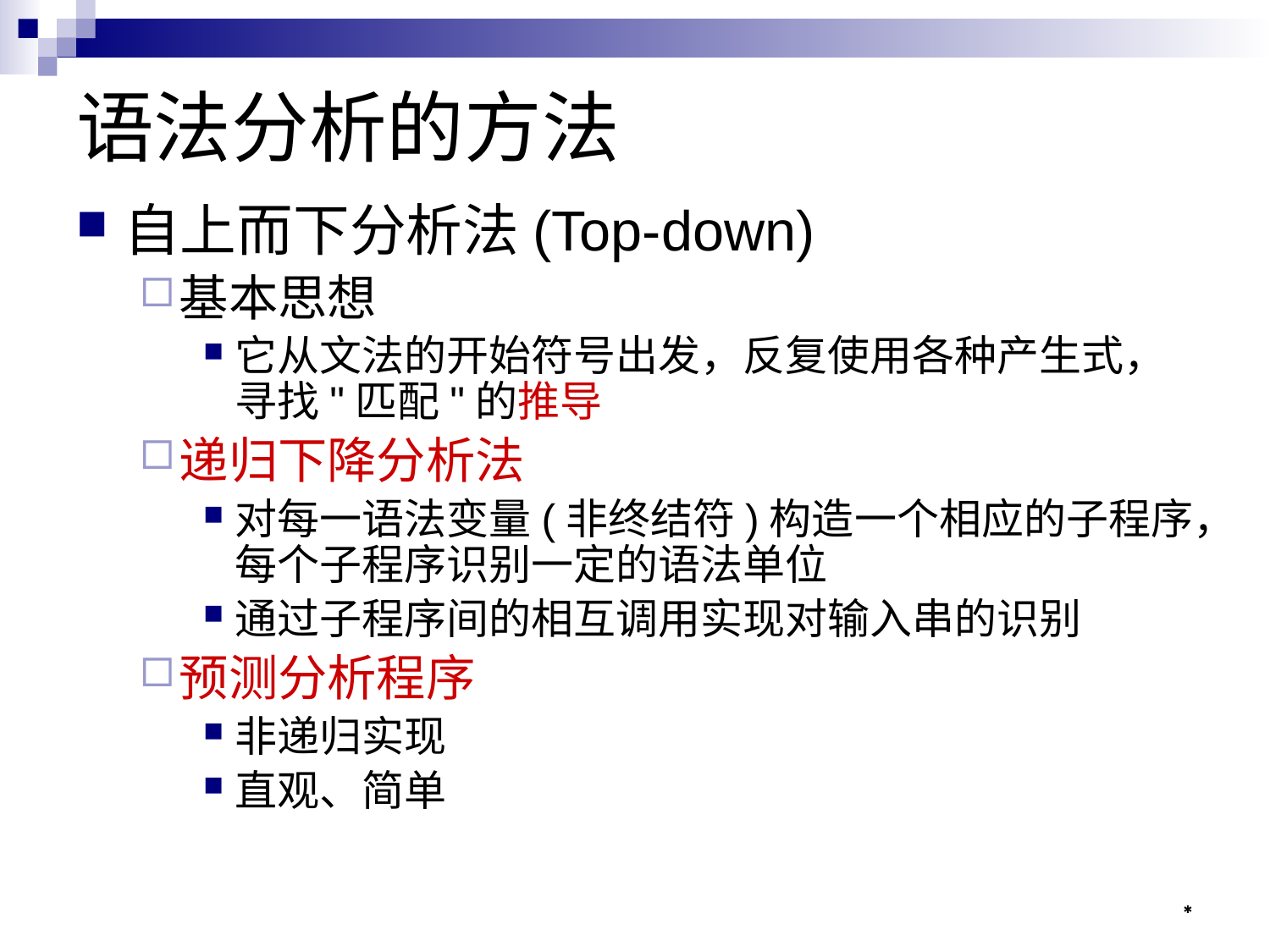

# 语法分析的方法
自上而下分析法(Top-down)
基本思想
它从文法的开始符号出发，反复使用各种产生式，寻找"匹配"的推导
递归下降分析法
对每一语法变量(非终结符)构造一个相应的子程序，每个子程序识别一定的语法单位
通过子程序间的相互调用实现对输入串的识别
预测分析程序
非递归实现
直观、简单
*